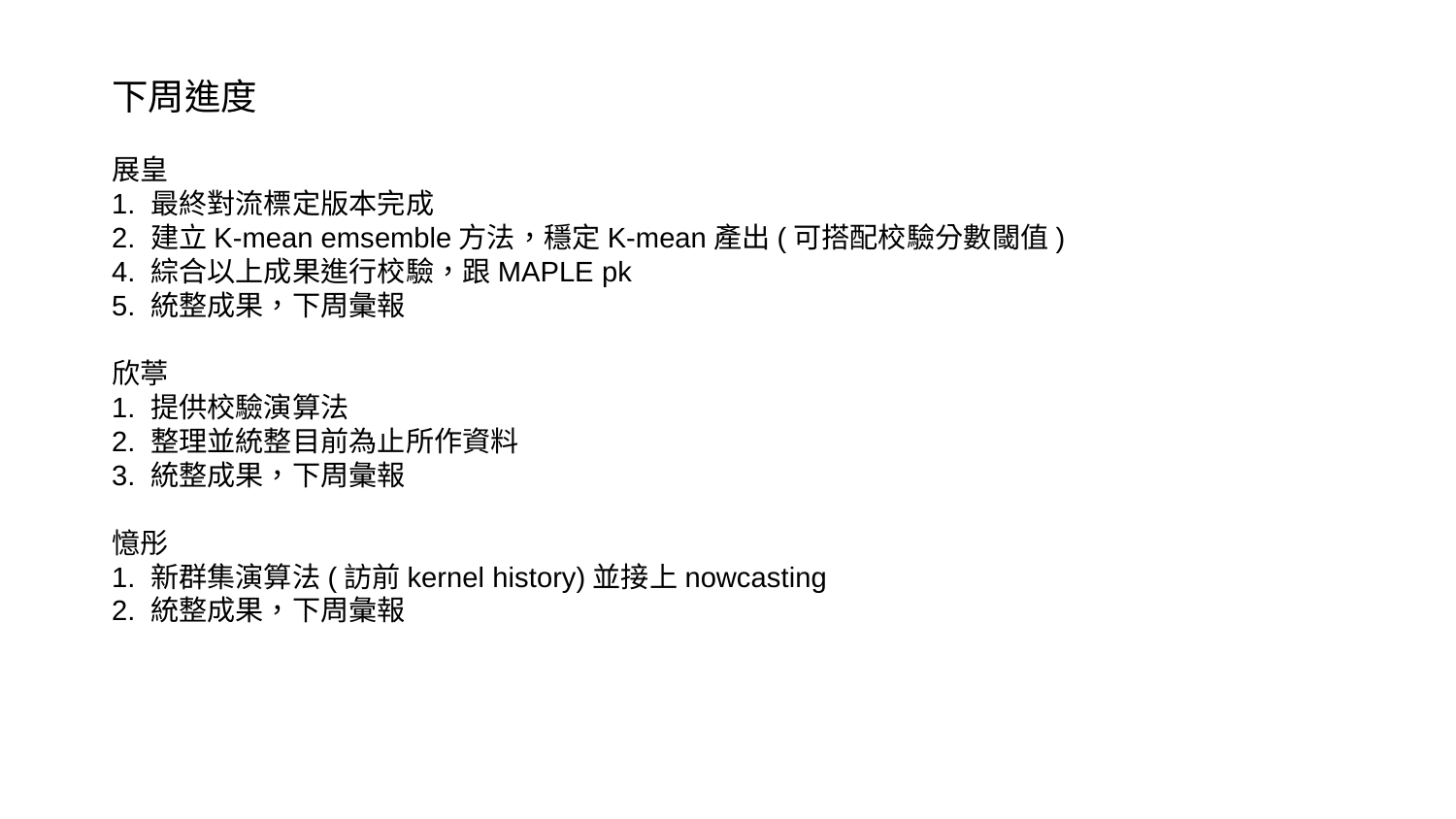

下周進度

展皇
1. 最終對流標定版本完成
2. 建立K-mean emsemble方法，穩定K-mean產出(可搭配校驗分數閾值)
4. 綜合以上成果進行校驗，跟MAPLE pk
5. 統整成果，下周彙報

欣葶
1. 提供校驗演算法
2. 整理並統整目前為止所作資料
3. 統整成果，下周彙報

憶彤
1. 新群集演算法(訪前kernel history)並接上nowcasting
2. 統整成果，下周彙報